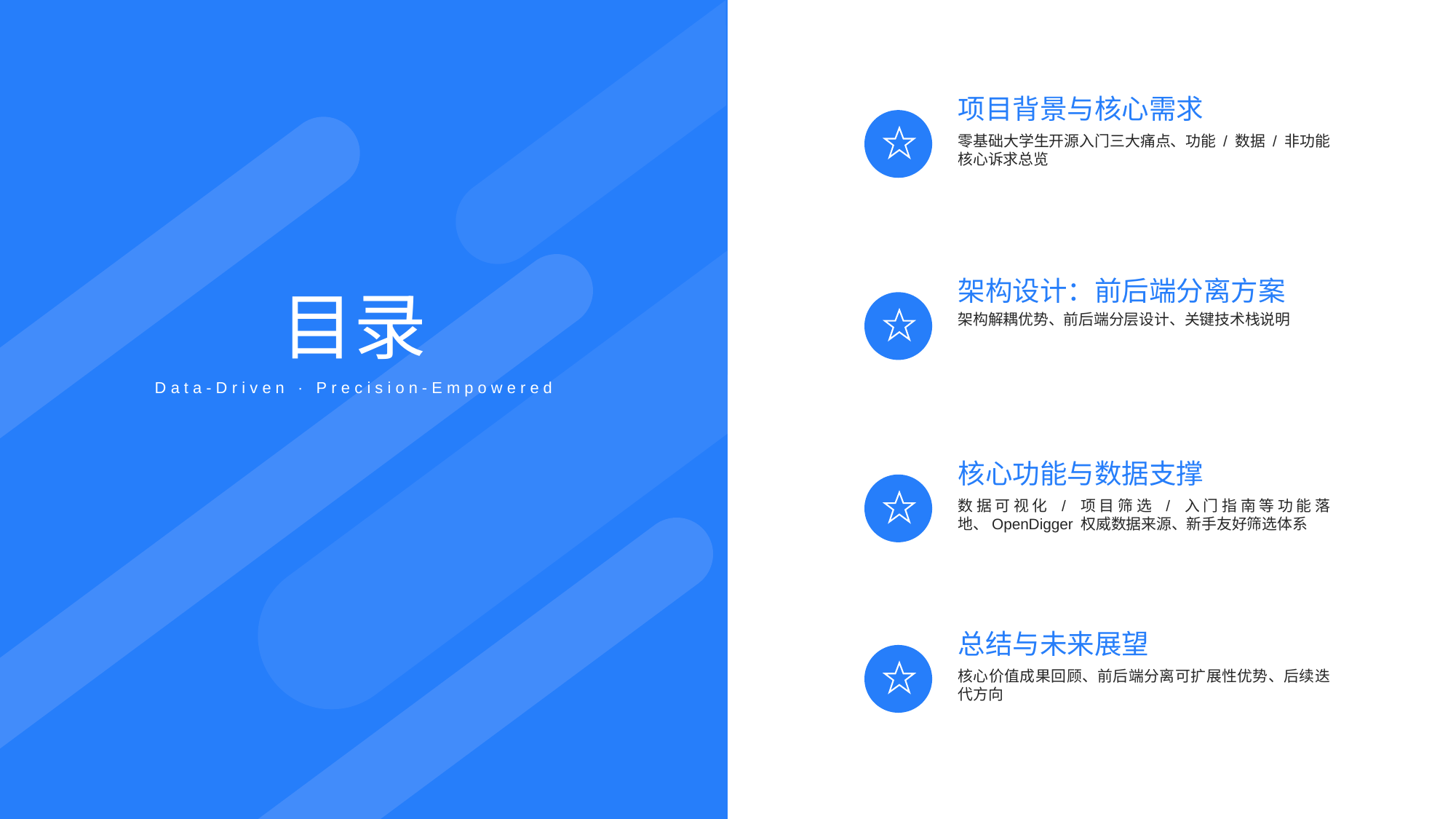

项目背景与核心需求

零基础大学生开源入门三大痛点、功能 / 数据 / 非功能核心诉求总览

架构设计：前后端分离方案
目录

架构解耦优势、前后端分层设计、关键技术栈说明

Data-Driven · Precision-Empowered

核心功能与数据支撑

数据可视化 / 项目筛选 / 入门指南等功能落地、OpenDigger 权威数据来源、新手友好筛选体系

总结与未来展望

核心价值成果回顾、前后端分离可扩展性优势、后续迭代方向